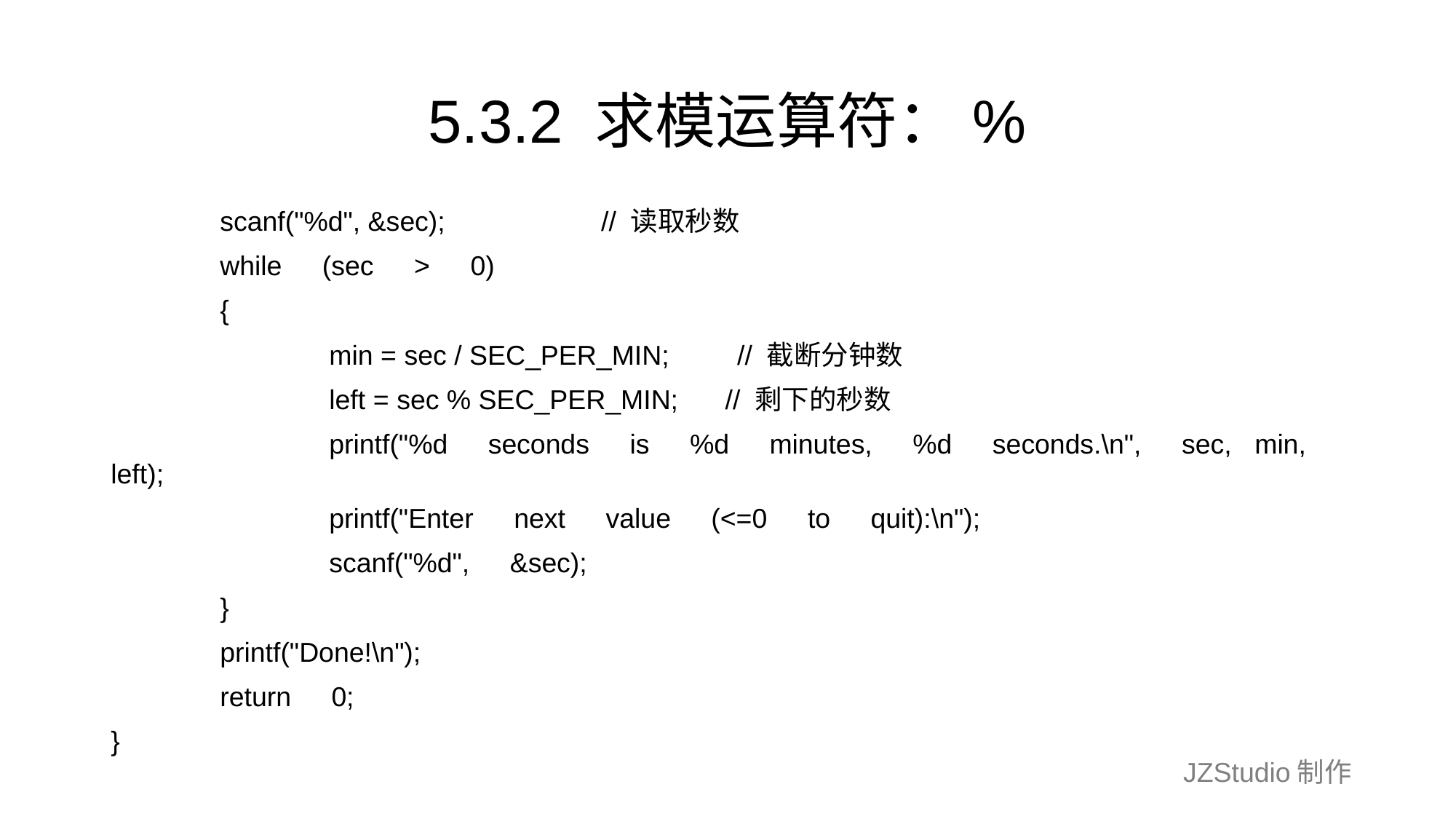

# 5.3.2 求模运算符：%
	scanf("%d", &sec);　　　　　 // 读取秒数
	while　(sec　>　0)
	{
		min = sec / SEC_PER_MIN;　　// 截断分钟数
		left = sec % SEC_PER_MIN;　 // 剩下的秒数
		printf("%d　seconds　is　%d　minutes,　%d　seconds.\n",　sec,   min,　left);
		printf("Enter　next　value　(<=0　to　quit):\n");
		scanf("%d",　&sec);
	}
	printf("Done!\n");
	return　0;
}